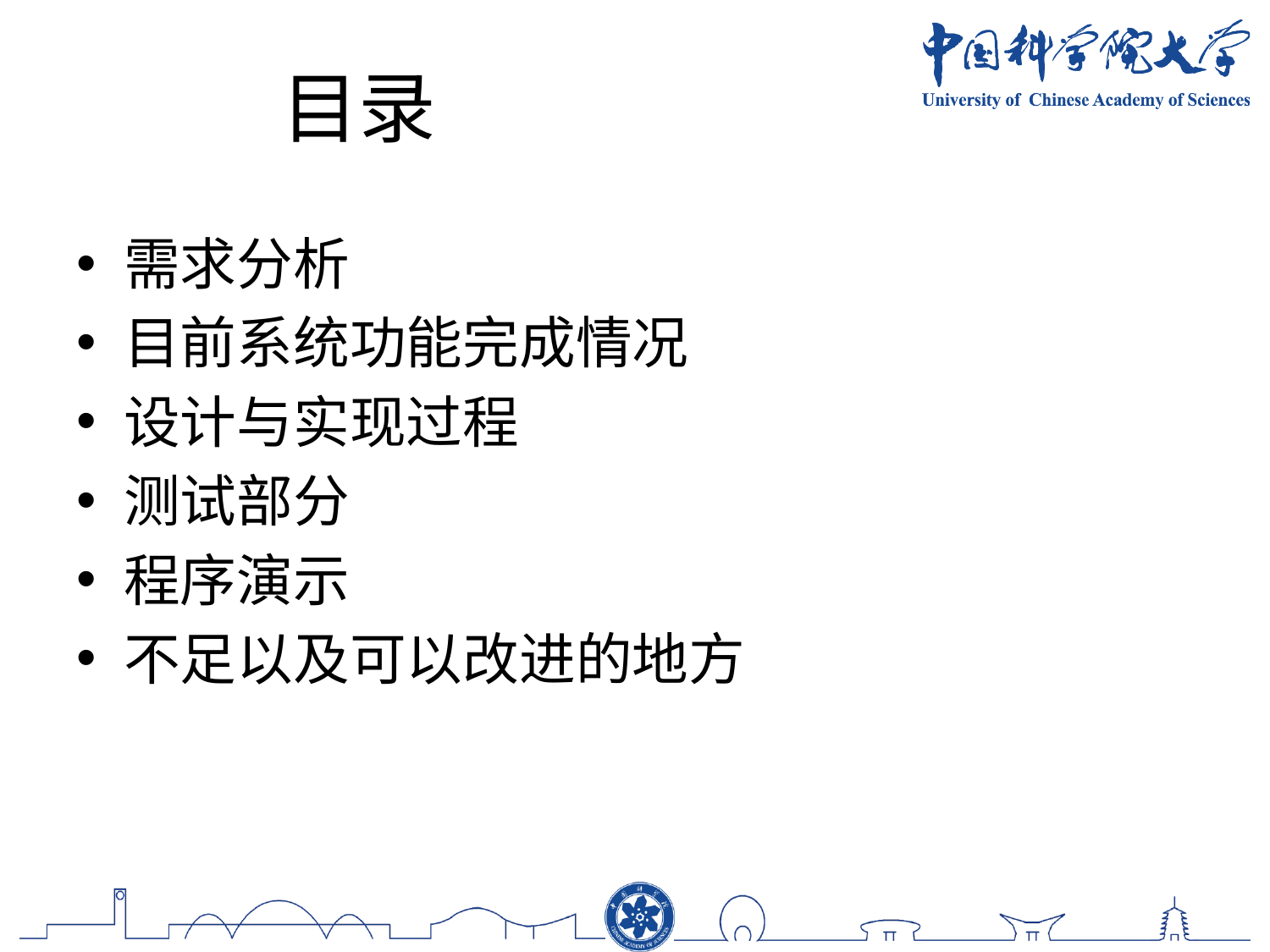

# 目录
需求分析
目前系统功能完成情况
设计与实现过程
测试部分
程序演示
不足以及可以改进的地方